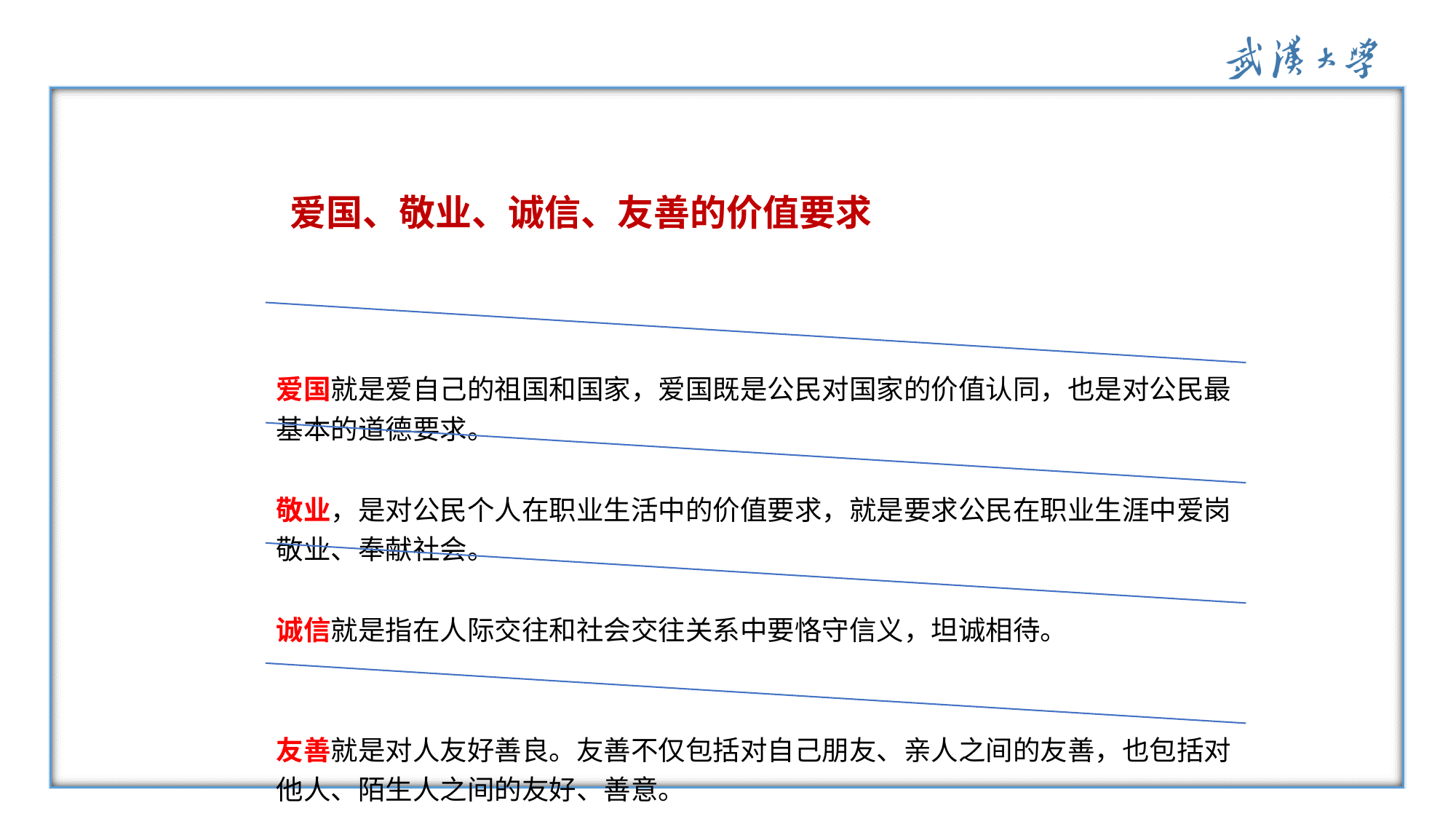

爱国、敬业、诚信、友善的价值要求
爱国就是爱自己的祖国和国家，爱国既是公民对国家的价值认同，也是对公民最基本的道德要求。
敬业，是对公民个人在职业生活中的价值要求，就是要求公民在职业生涯中爱岗敬业、奉献社会。
诚信就是指在人际交往和社会交往关系中要恪守信义，坦诚相待。
友善就是对人友好善良。友善不仅包括对自己朋友、亲人之间的友善，也包括对他人、陌生人之间的友好、善意。